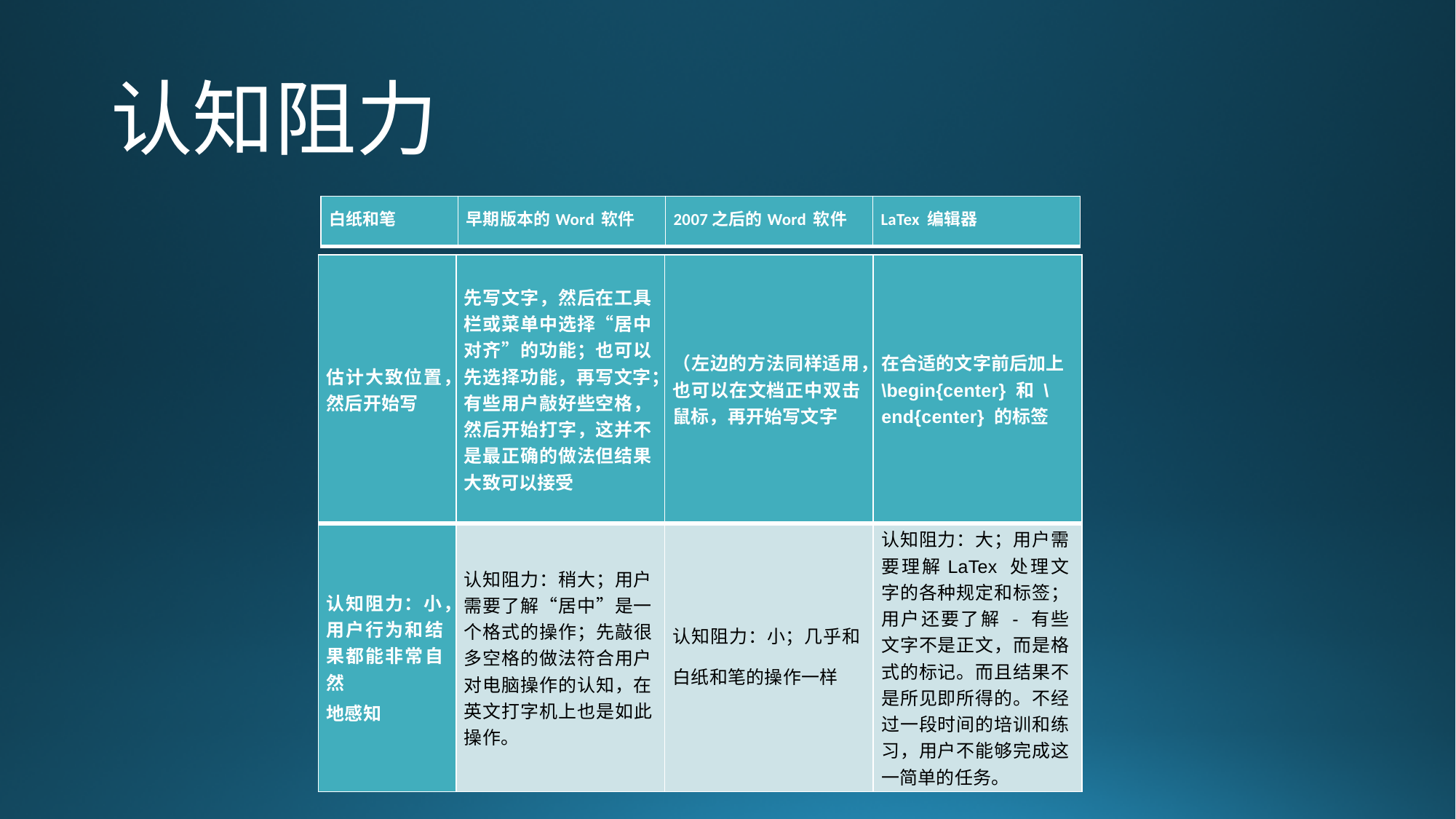

# 认知阻力
| 白纸和笔 | 早期版本的Word 软件 | 2007之后的Word 软件 | LaTex 编辑器 |
| --- | --- | --- | --- |
| 估计大致位置，然后开始写 | 先写文字，然后在工具栏或菜单中选择“居中对齐”的功能；也可以先选择功能，再写文字；有些用户敲好些空格，然后开始打字，这并不是最正确的做法但结果大致可以接受 | （左边的方法同样适用，也可以在文档正中双击鼠标，再开始写文字 | 在合适的文字前后加上 \begin{center} 和 \end{center} 的标签 |
| --- | --- | --- | --- |
| 认知阻力：小，用户行为和结果都能非常自然 地感知 | 认知阻力：稍大；用户需要了解“居中”是一个格式的操作；先敲很多空格的做法符合用户对电脑操作的认知，在英文打字机上也是如此操作。 | 认知阻力：小；几乎和白纸和笔的操作一样 | 认知阻力：大；用户需要理解LaTex 处理文字的各种规定和标签；用户还要了解 - 有些文字不是正文，而是格式的标记。而且结果不是所见即所得的。不经过一段时间的培训和练习，用户不能够完成这一简单的任务。 |